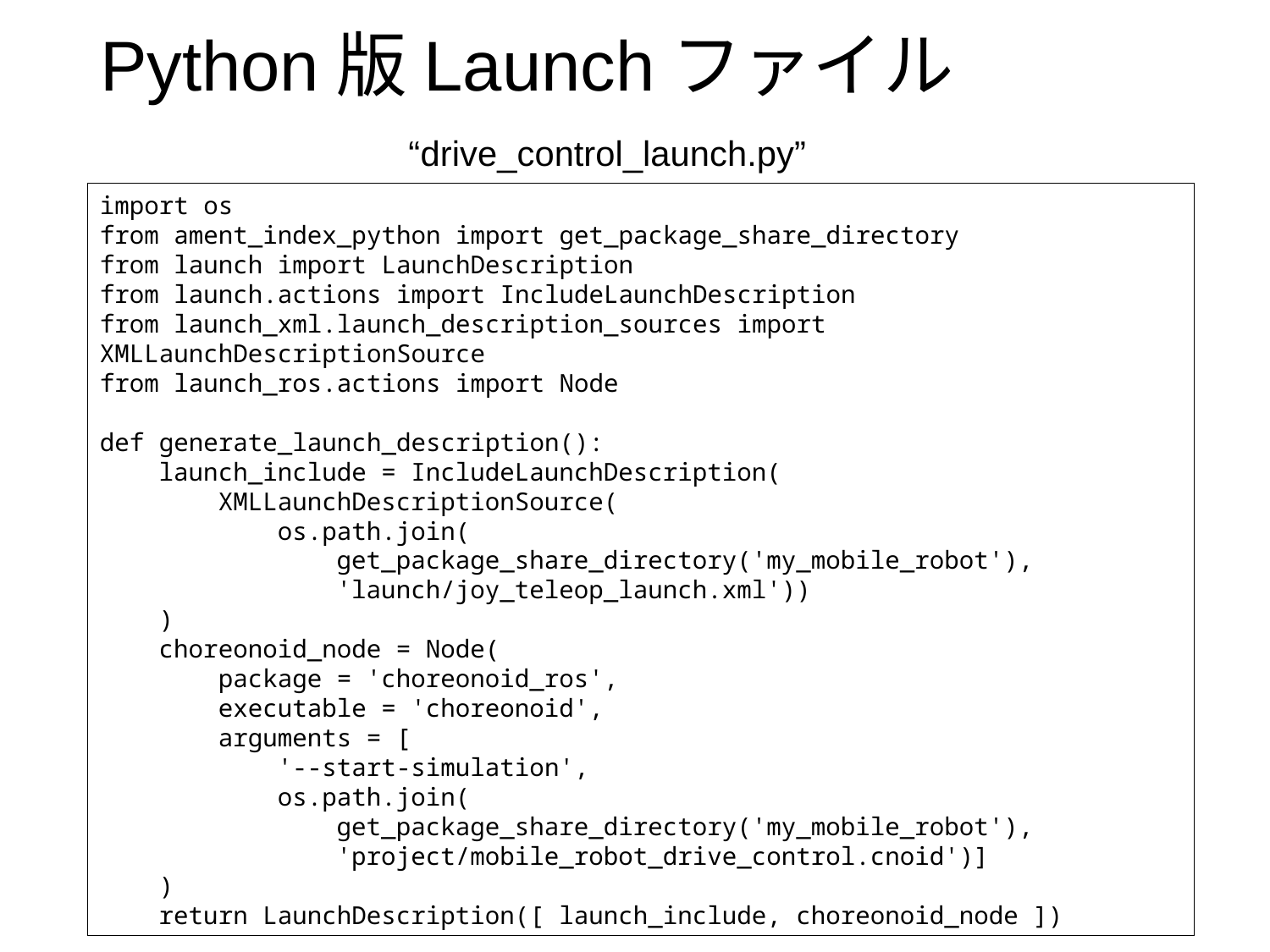

# Python版Launchファイル
“drive_control_launch.py”
import os
from ament_index_python import get_package_share_directory
from launch import LaunchDescription
from launch.actions import IncludeLaunchDescription
from launch_xml.launch_description_sources import XMLLaunchDescriptionSource
from launch_ros.actions import Node

def generate_launch_description():
    launch_include = IncludeLaunchDescription(
        XMLLaunchDescriptionSource(
            os.path.join(
                get_package_share_directory('my_mobile_robot'),
                'launch/joy_teleop_launch.xml'))
    )
    choreonoid_node = Node(
        package = 'choreonoid_ros',
        executable = 'choreonoid',
        arguments = [
            '--start-simulation',
            os.path.join(
                get_package_share_directory('my_mobile_robot'),
                'project/mobile_robot_drive_control.cnoid')]
    )
    return LaunchDescription([ launch_include, choreonoid_node ])